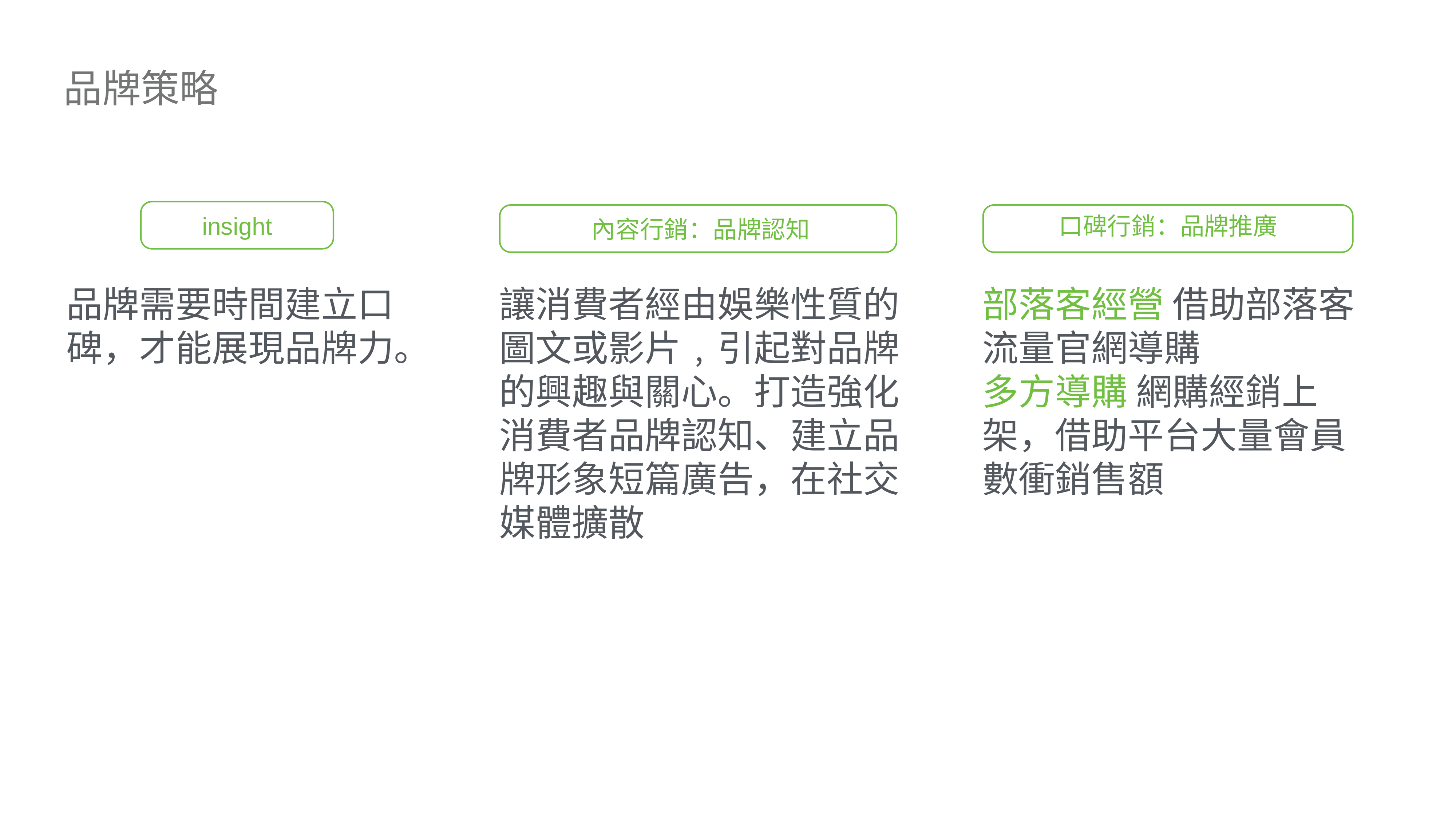

# 品牌策略

insight
口碑行銷：品牌推廣

內容行銷：品牌認知
品牌需要時間建立口碑，才能展現品牌力。
讓消費者經由娛樂性質的圖文或影片﹐引起對品牌的興趣與關心。打造強化消費者品牌認知、建立品牌形象短篇廣告，在社交媒體擴散
部落客經營 借助部落客流量官網導購
多方導購 網購經銷上架，借助平台大量會員數衝銷售額